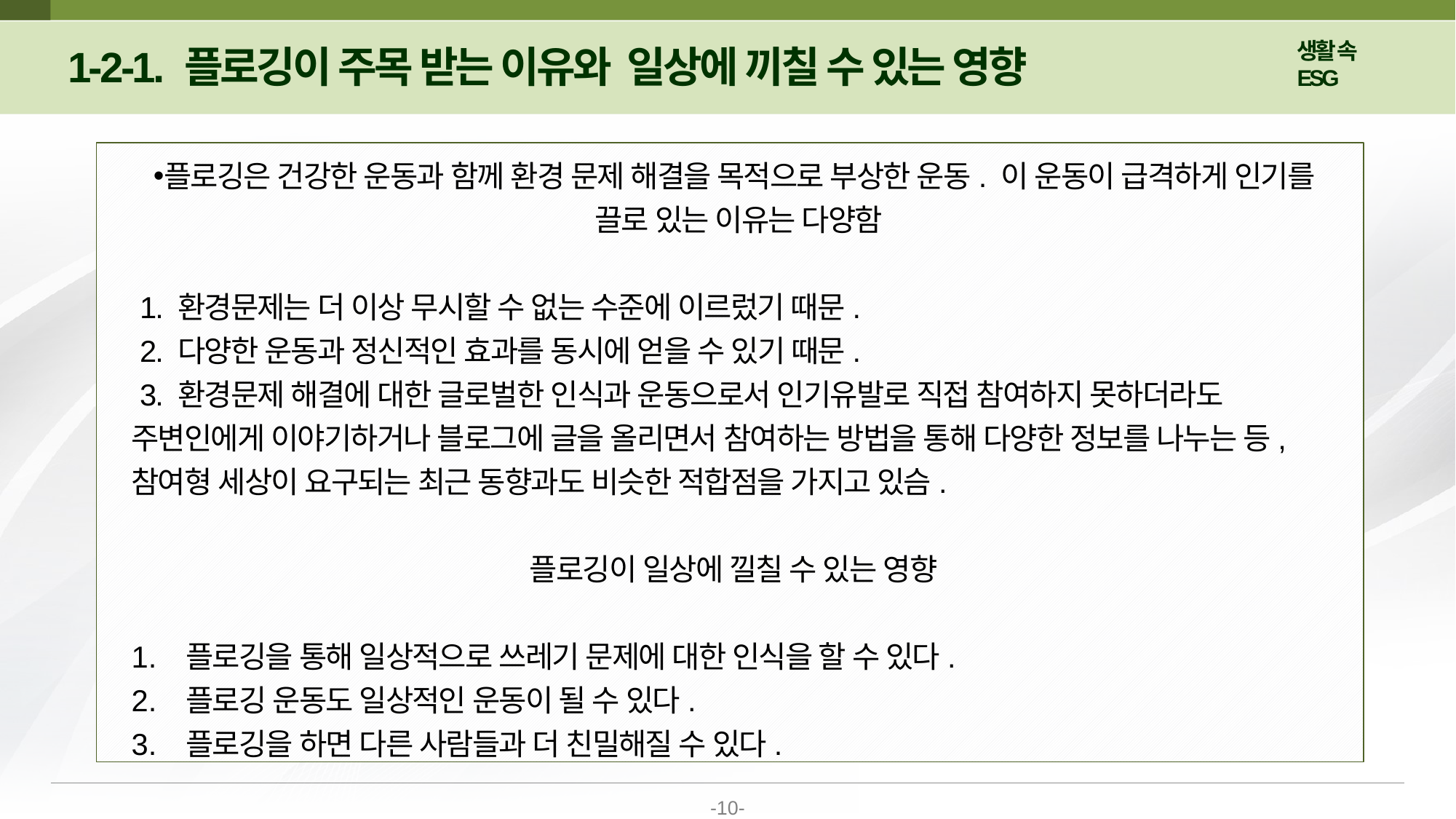

1-2-1. 플로깅이 주목 받는 이유와  일상에 끼칠 수 있는 영향

플로깅은 건강한 운동과 함께 환경 문제 해결을 목적으로 부상한 운동. 이 운동이 급격하게 인기를 끌로 있는 이유는 다양함

 1. 환경문제는 더 이상 무시할 수 없는 수준에 이르렀기 때문.
 2. 다양한 운동과 정신적인 효과를 동시에 얻을 수 있기 때문.
 3. 환경문제 해결에 대한 글로벌한 인식과 운동으로서 인기유발로 직접 참여하지 못하더라도 주변인에게 이야기하거나 블로그에 글을 올리면서 참여하는 방법을 통해 다양한 정보를 나누는 등, 참여형 세상이 요구되는 최근 동향과도 비슷한 적합점을 가지고 있슴.

플로깅이 일상에 낄칠 수 있는 영향

플로깅을 통해 일상적으로 쓰레기 문제에 대한 인식을 할 수 있다.
플로깅 운동도 일상적인 운동이 될 수 있다.
플로깅을 하면 다른 사람들과 더 친밀해질 수 있다.